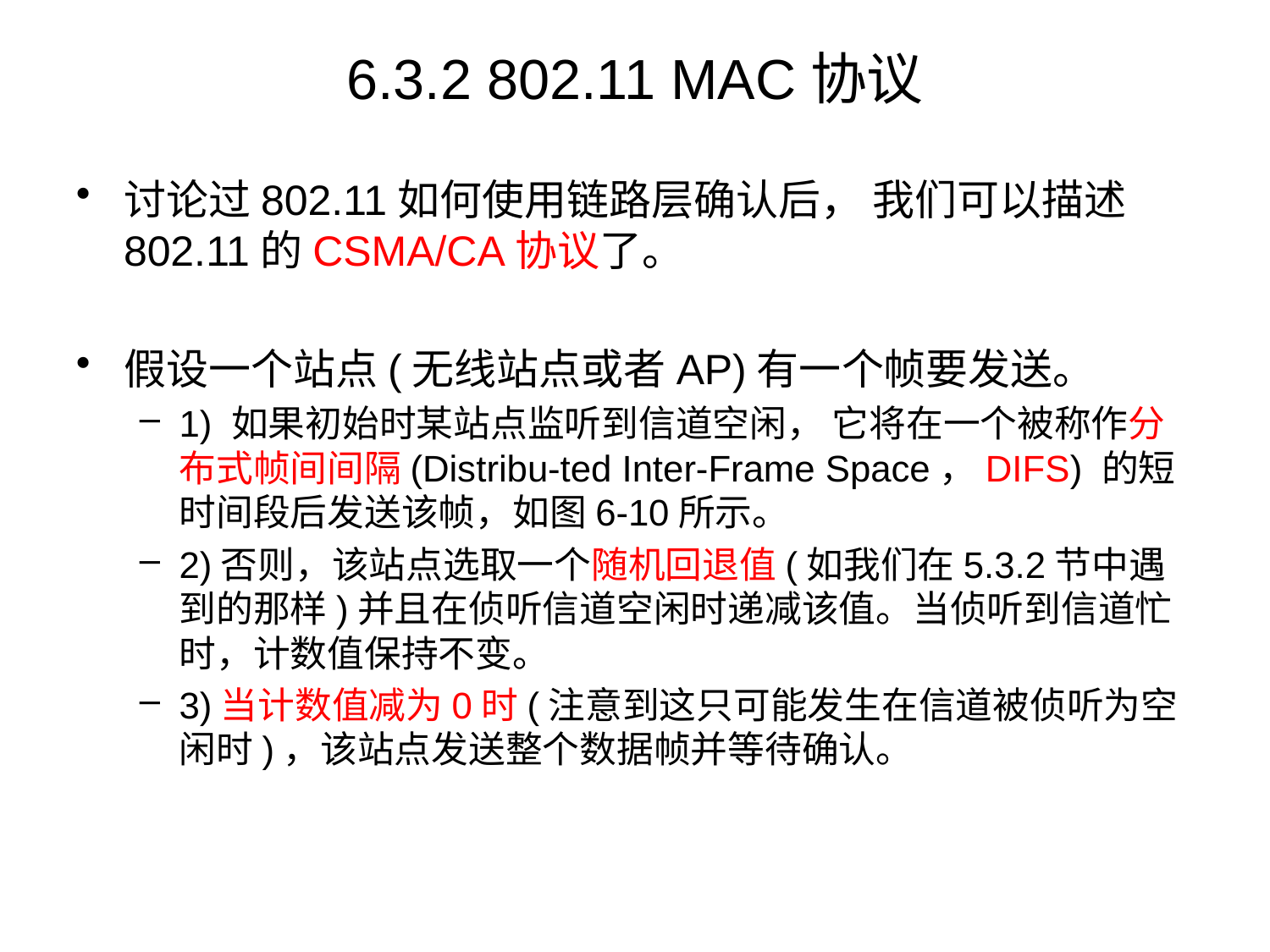

# 6.3.2 802.11 MAC协议
讨论过802.11如何使用链路层确认后， 我们可以描述802.11的CSMA/CA协议了。

假设一个站点(无线站点或者AP)有一个帧要发送。
1) 如果初始时某站点监听到信道空闲， 它将在一个被称作分布式帧间间隔(Distribu-ted Inter-Frame Space，DIFS) 的短时间段后发送该帧，如图6-10所示。
2)否则，该站点选取一个随机回退值(如我们在5.3.2节中遇到的那样)并且在侦听信道空闲时递减该值。当侦听到信道忙时，计数值保持不变。
3)当计数值减为0时(注意到这只可能发生在信道被侦听为空闲时)，该站点发送整个数据帧并等待确认。